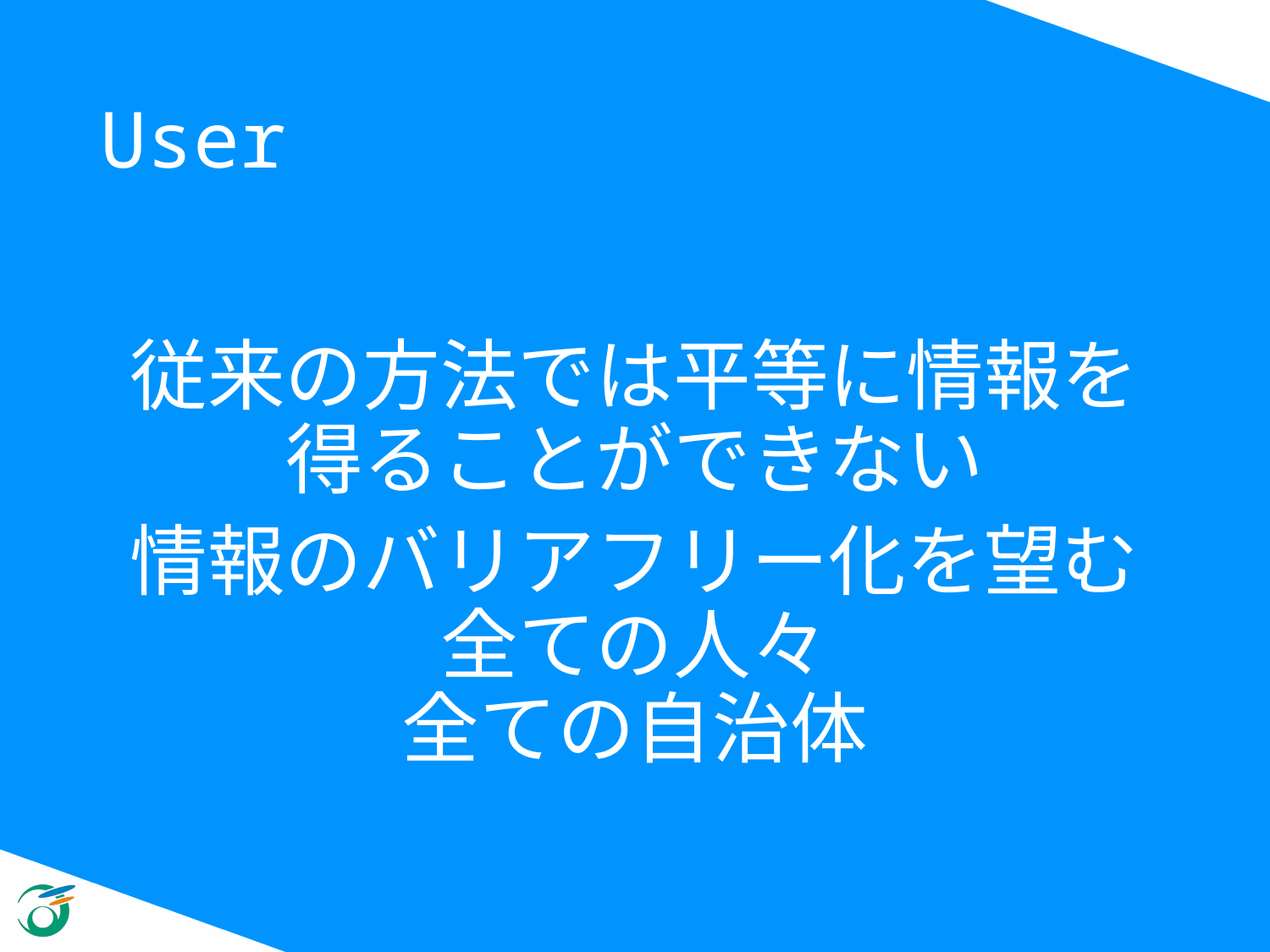

# User
従来の方法では平等に情報を得ることができない
情報のバリアフリー化を望む
全ての人々
全ての自治体